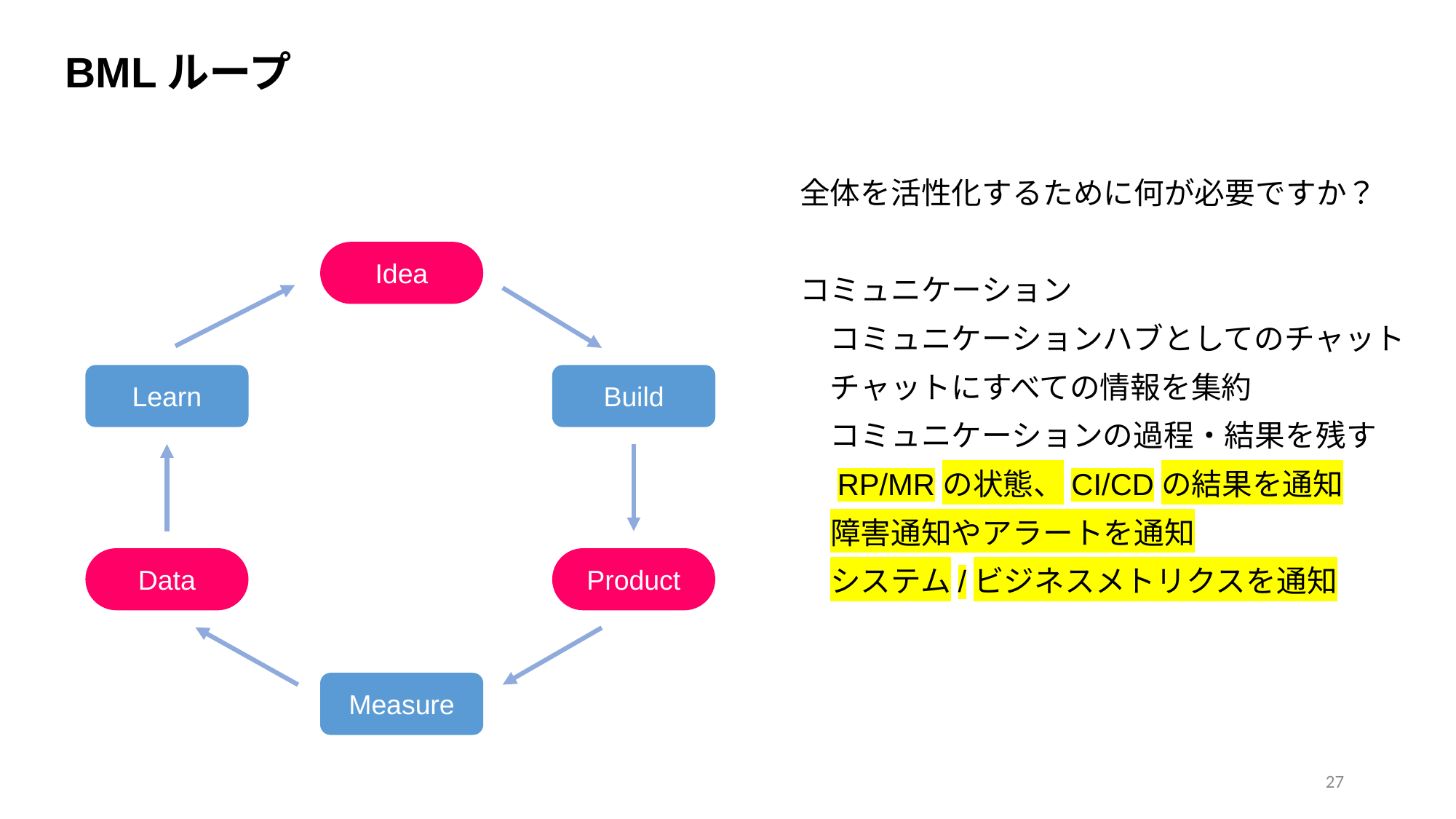

BMLループ
全体を活性化するために何が必要ですか？

コミュニケーション
　コミュニケーションハブとしてのチャット
　チャットにすべての情報を集約
　コミュニケーションの過程・結果を残す
　RP/MRの状態、CI/CDの結果を通知
　障害通知やアラートを通知
　システム/ビジネスメトリクスを通知
Idea
Learn
Build
Data
Product
Measure
27